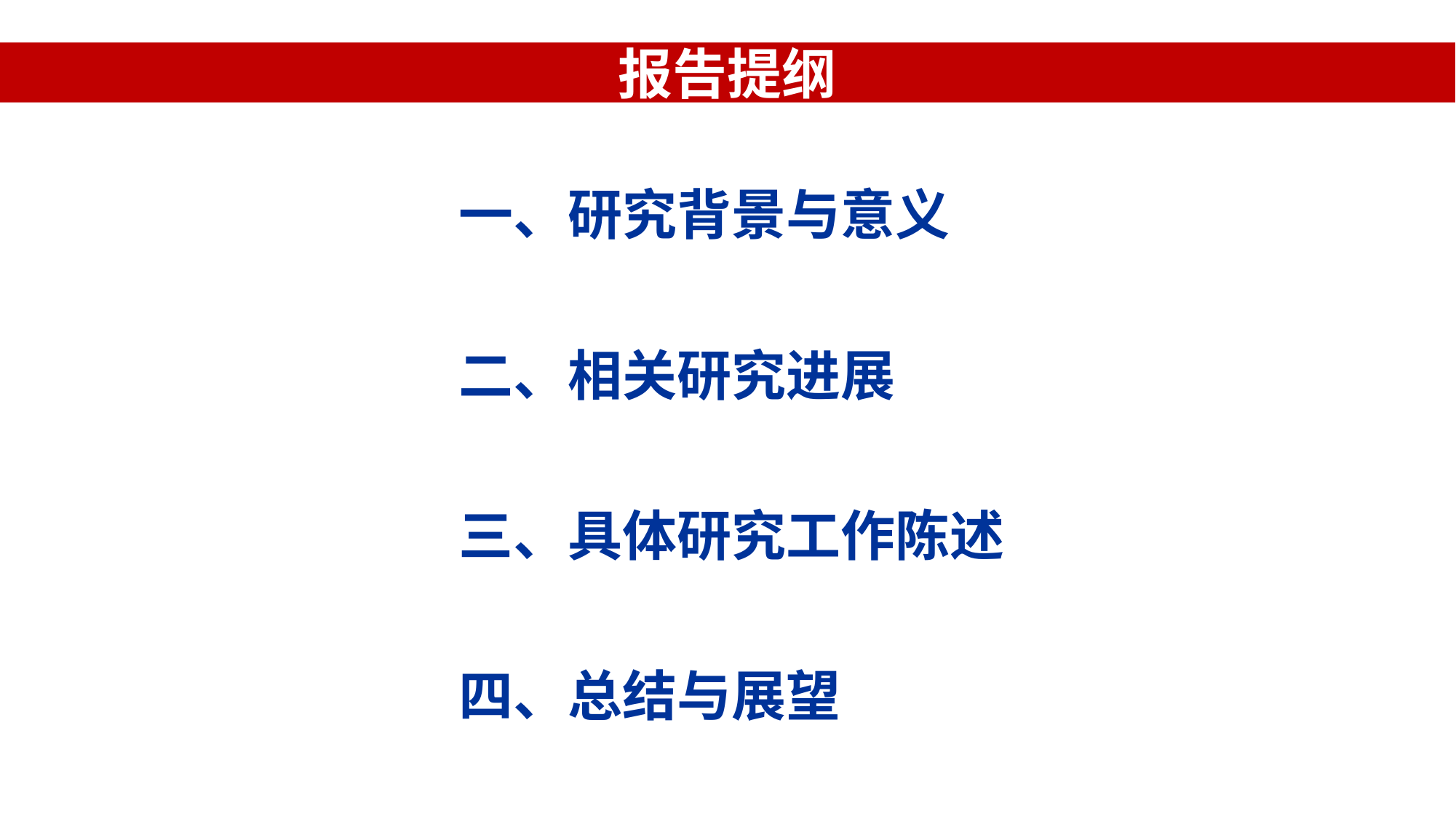

报告提纲
一、研究背景与意义
二、相关研究进展
三、具体研究工作陈述
四、总结与展望